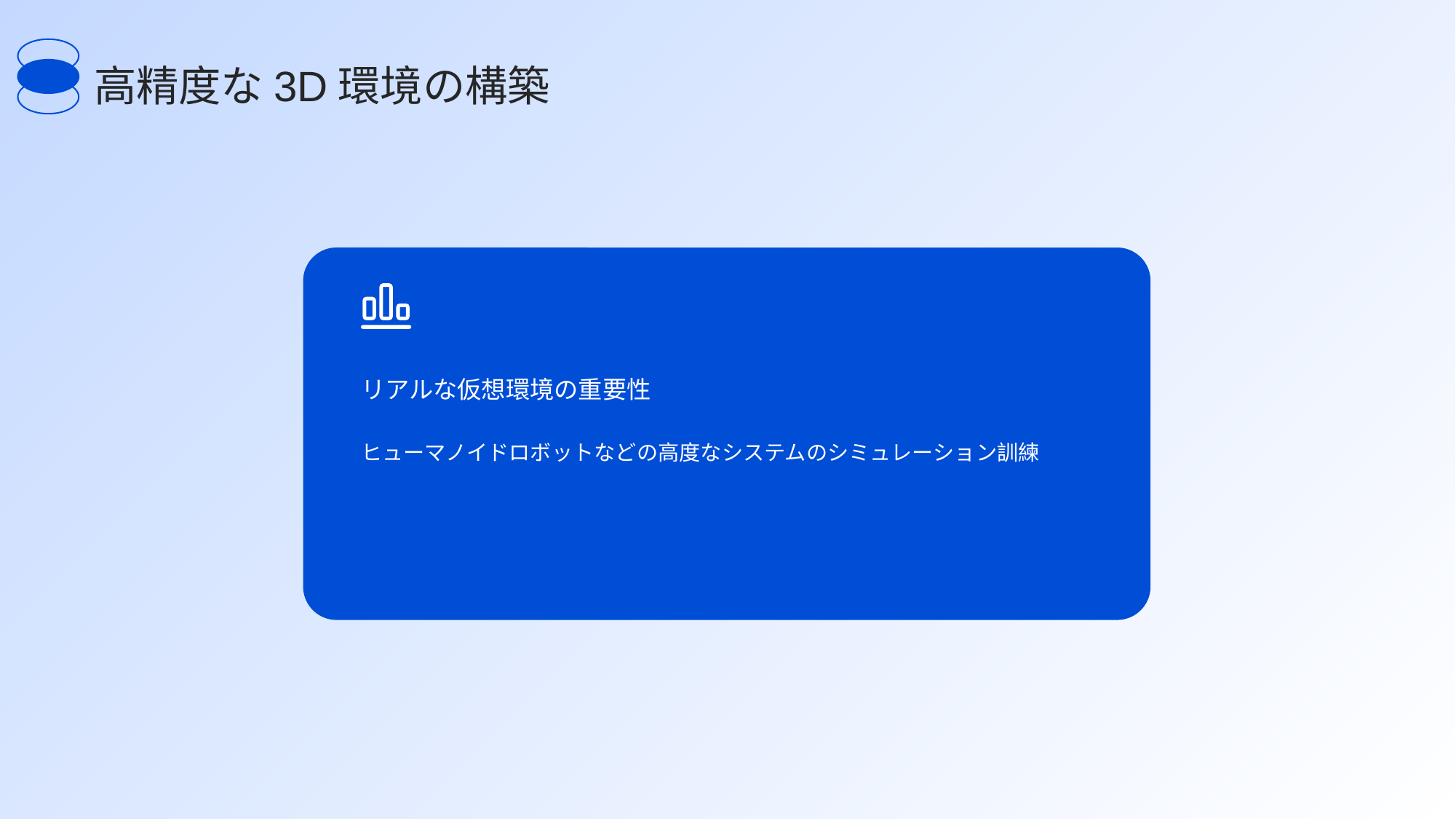

高精度な3D環境の構築

リアルな仮想環境の重要性
ヒューマノイドロボットなどの高度なシステムのシミュレーション訓練